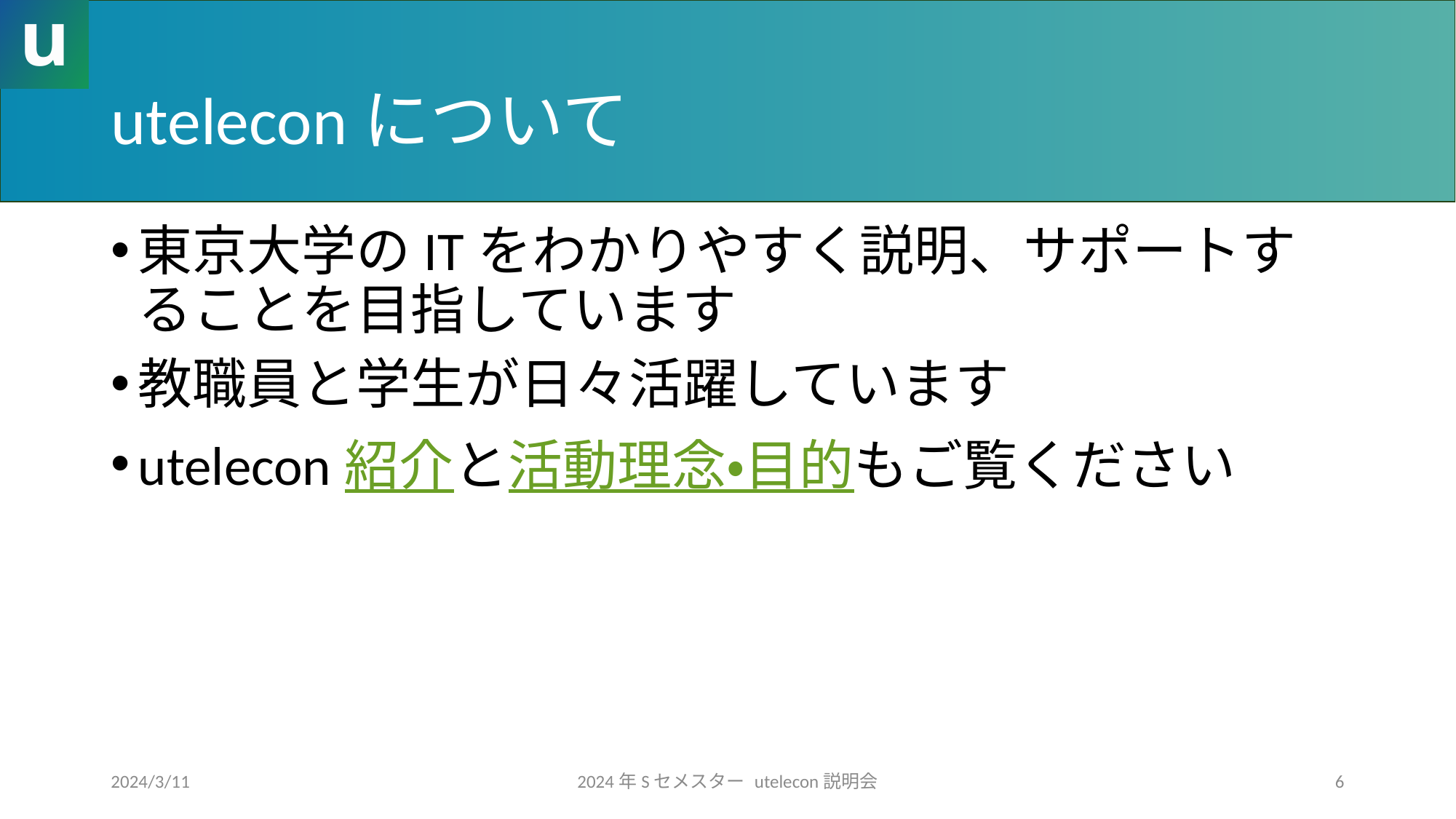

# uteleconについて
東京大学のITをわかりやすく説明、サポートすることを目指しています
教職員と学生が日々活躍しています
utelecon紹介と活動理念・目的もご覧ください
2024/3/11
2024年Sセメスター utelecon説明会
6